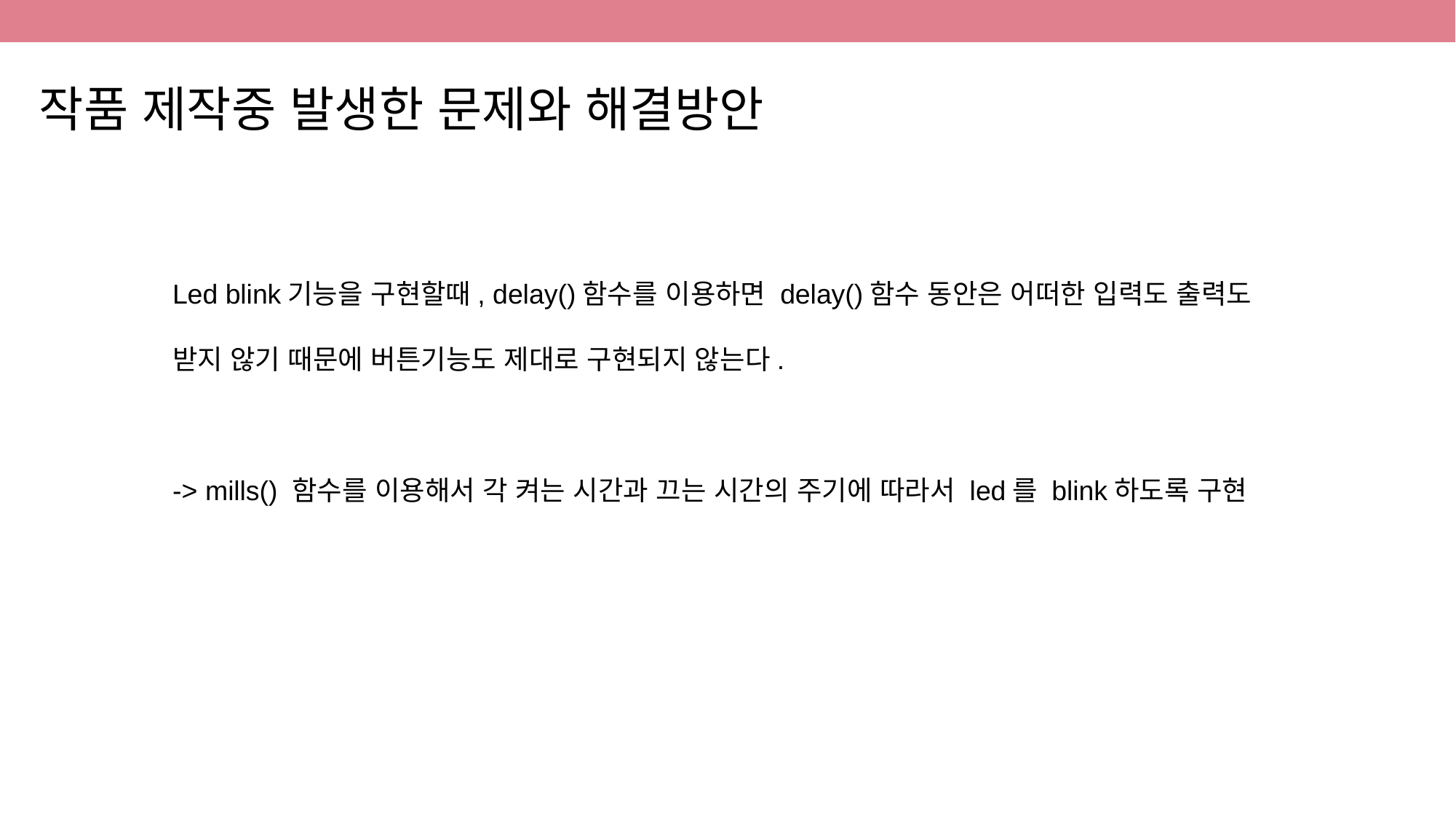

작품 제작중 발생한 문제와 해결방안
Led blink기능을 구현할때, delay()함수를 이용하면 delay()함수 동안은 어떠한 입력도 출력도

받지 않기 때문에 버튼기능도 제대로 구현되지 않는다.

-> mills() 함수를 이용해서 각 켜는 시간과 끄는 시간의 주기에 따라서 led를 blink하도록 구현